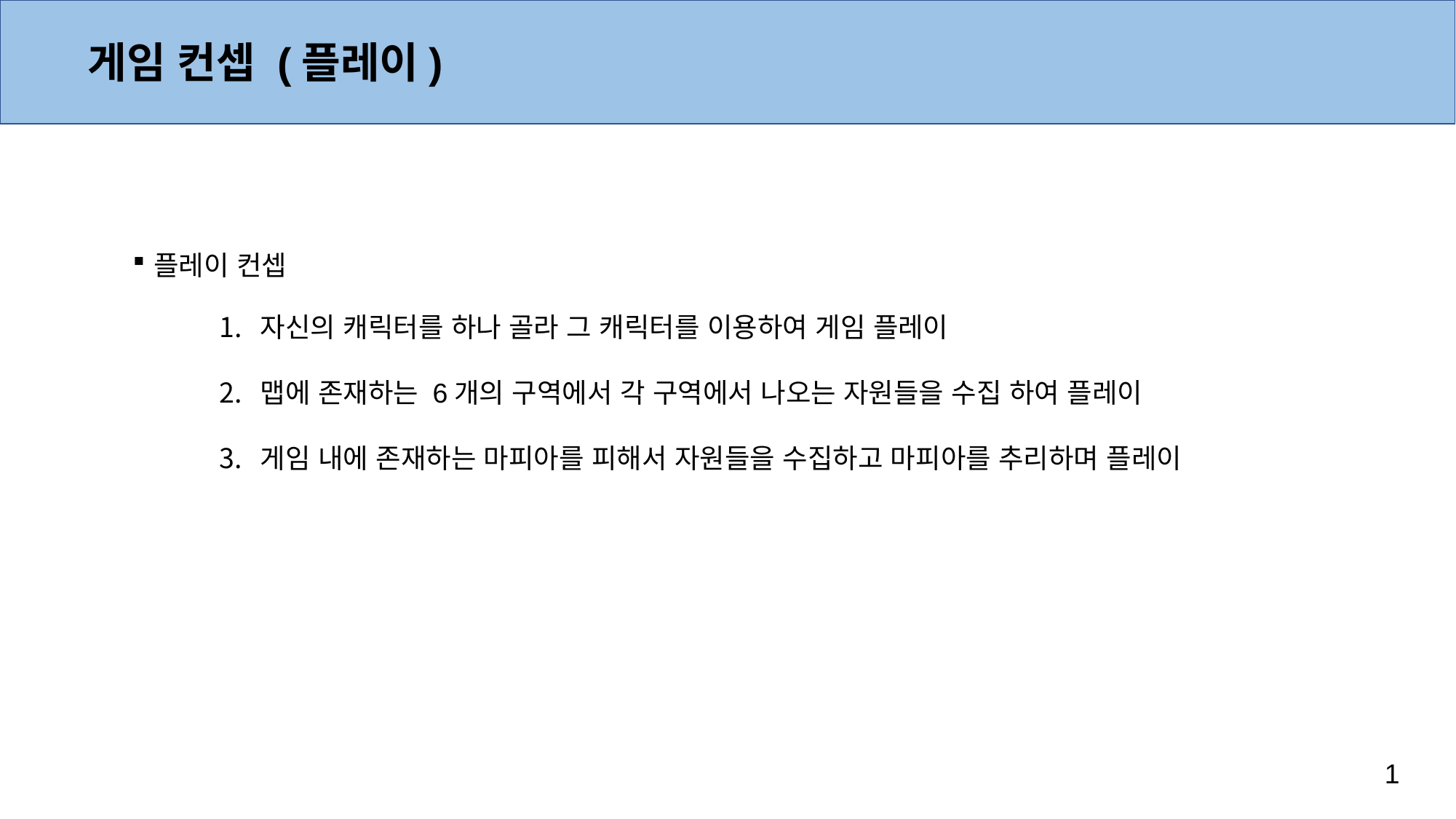

게임 컨셉 (플레이)
플레이 컨셉
자신의 캐릭터를 하나 골라 그 캐릭터를 이용하여 게임 플레이

맵에 존재하는 6개의 구역에서 각 구역에서 나오는 자원들을 수집 하여 플레이

게임 내에 존재하는 마피아를 피해서 자원들을 수집하고 마피아를 추리하며 플레이

1